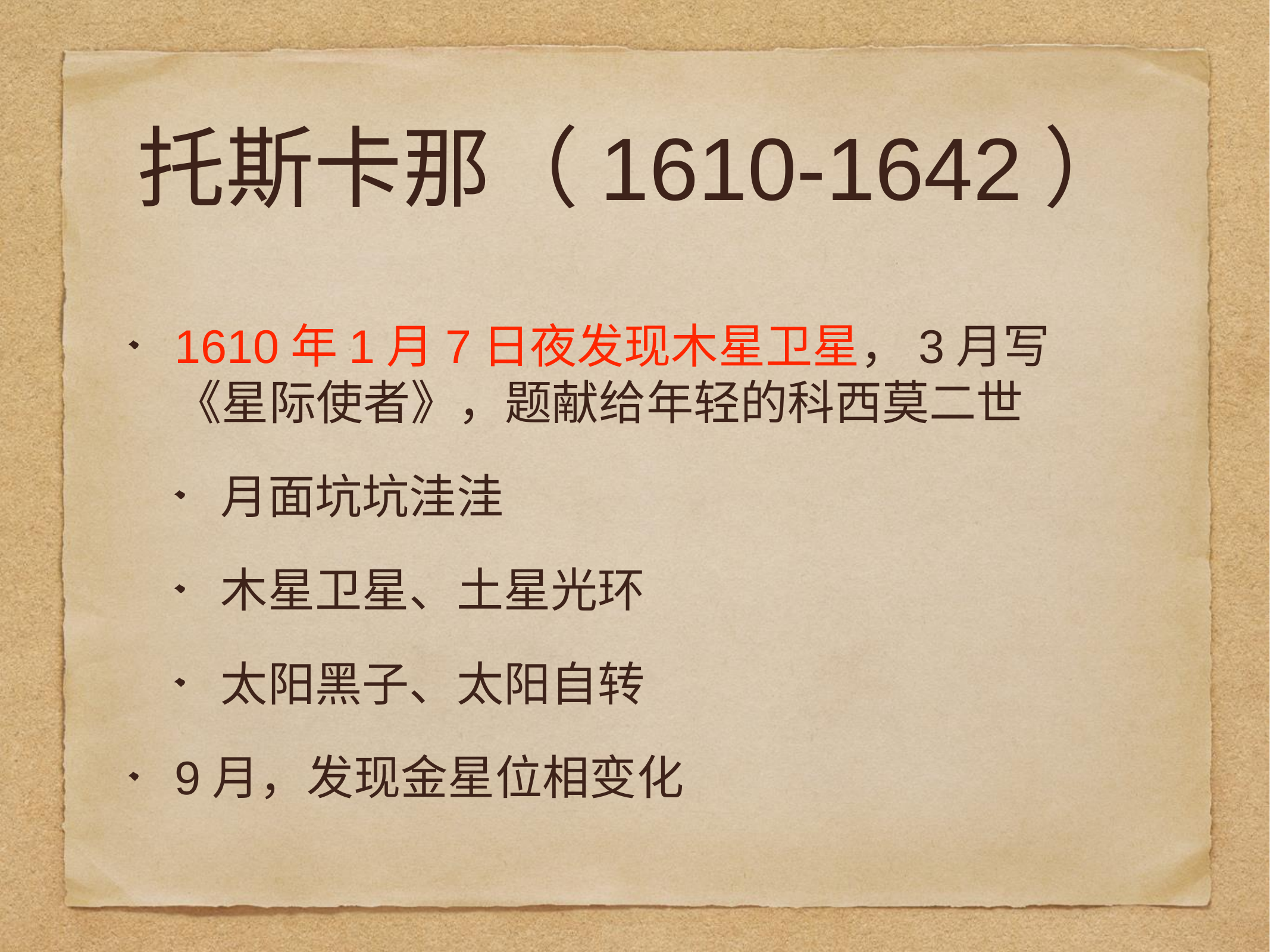

# 托斯卡那（1610-1642）
1610年1月7日夜发现木星卫星，3月写《星际使者》，题献给年轻的科西莫二世
月面坑坑洼洼
木星卫星、土星光环
太阳黑子、太阳自转
9月，发现金星位相变化